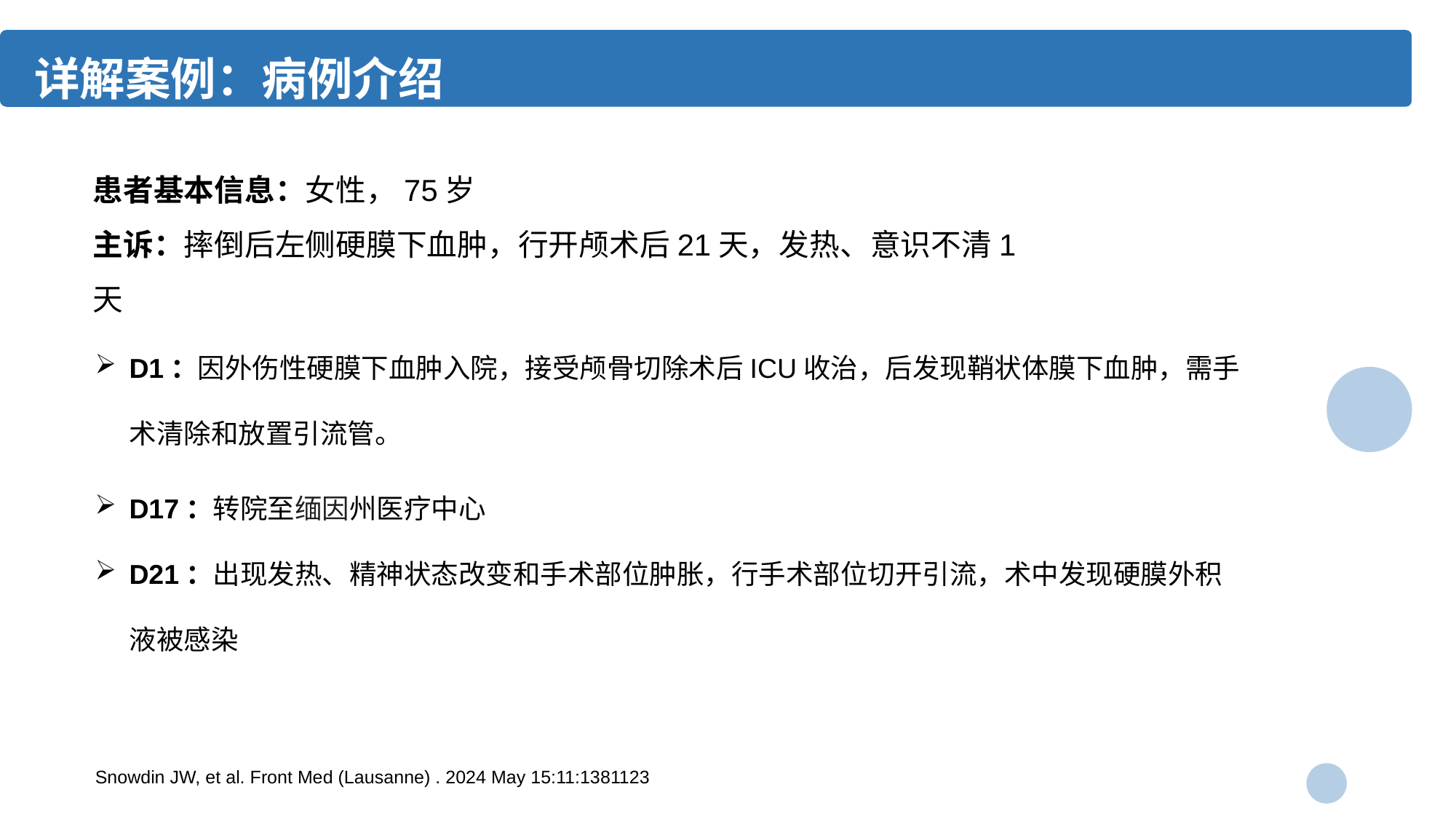

详解案例：病例介绍
患者基本信息：女性，75岁
主诉：摔倒后左侧硬膜下血肿，行开颅术后21天，发热、意识不清1天

D1：因外伤性硬膜下血肿入院，接受颅骨切除术后ICU收治，后发现鞘状体膜下血肿，需手术清除和放置引流管。
D17：转院至缅因州医疗中心
D21：出现发热、精神状态改变和手术部位肿胀，行手术部位切开引流，术中发现硬膜外积液被感染
Snowdin JW, et al. Front Med (Lausanne) . 2024 May 15:11:1381123